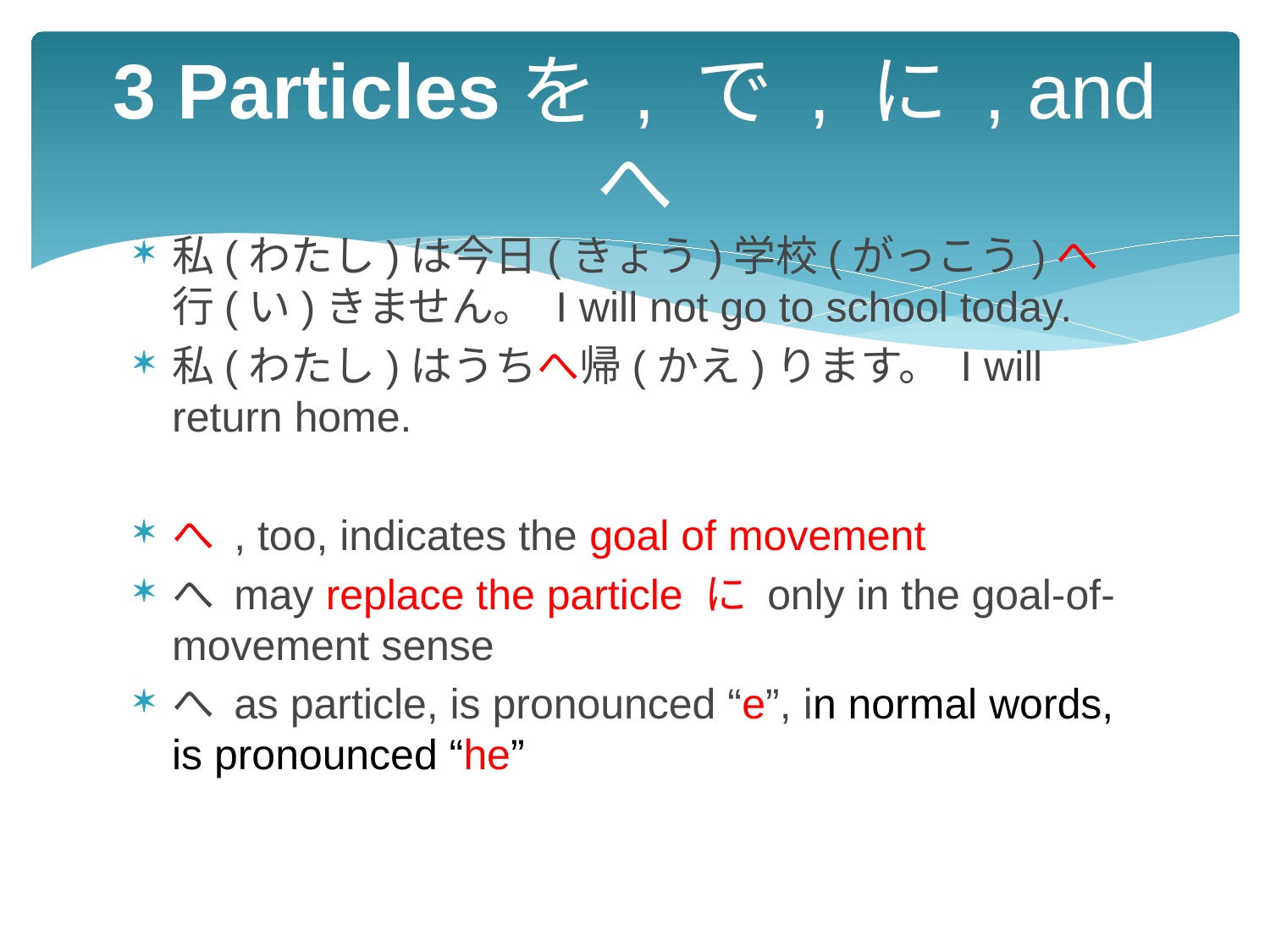

# 3 Particlesを , で , に , and へ
私(わたし)は今日(きょう)学校(がっこう)へ行(い)きません。 I will not go to school today.
私(わたし)はうちへ帰(かえ)ります。 I will return home.

へ , too, indicates the goal of movement
へ may replace the particle に only in the goal-of-movement sense
へ as particle, is pronounced “e”, in normal words, is pronounced “he”